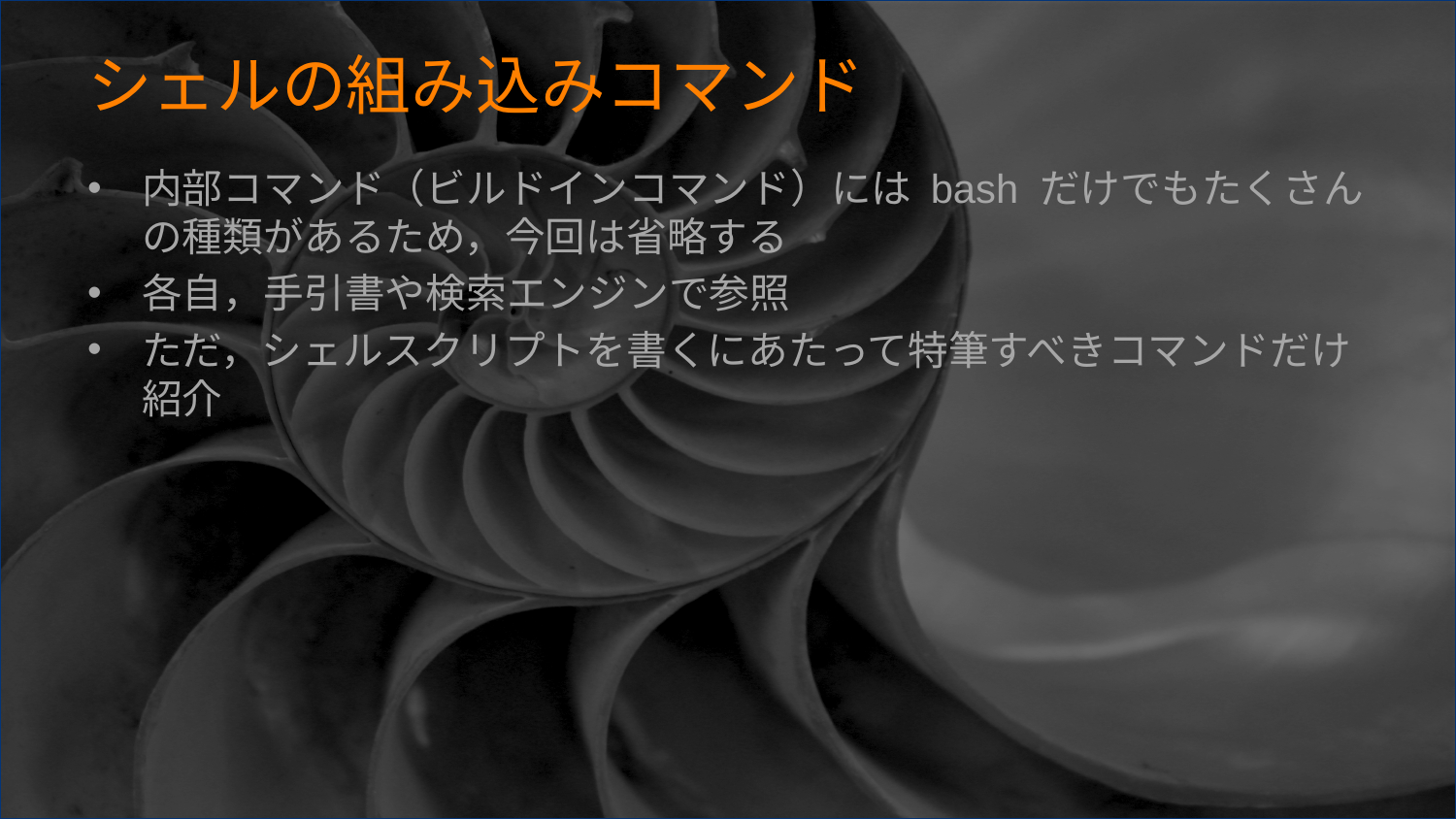

# シェルの組み込みコマンド
内部コマンド（ビルドインコマンド）には bash だけでもたくさんの種類があるため，今回は省略する
各自，手引書や検索エンジンで参照
ただ，シェルスクリプトを書くにあたって特筆すべきコマンドだけ紹介